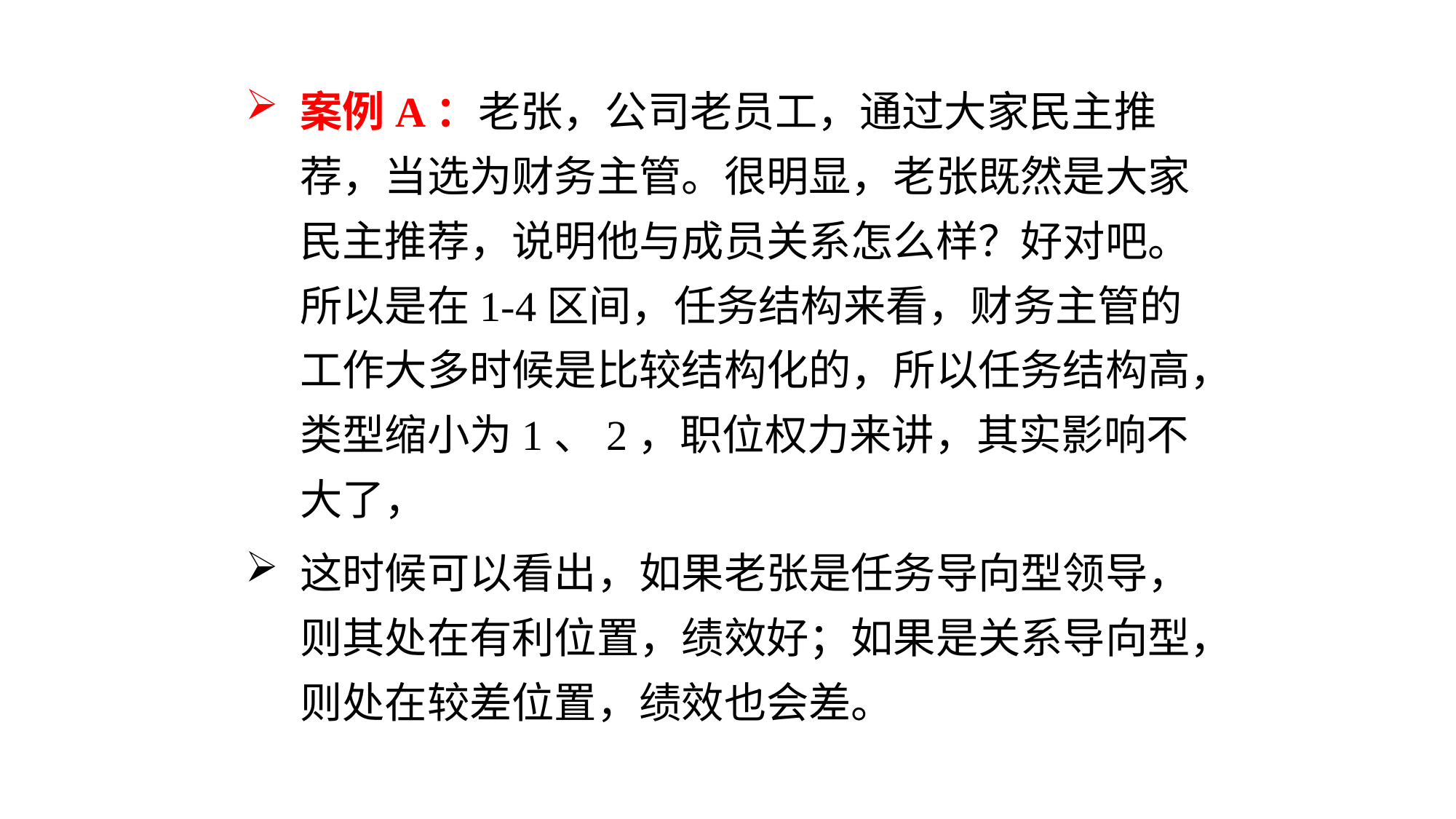

案例A：老张，公司老员工，通过大家民主推荐，当选为财务主管。很明显，老张既然是大家民主推荐，说明他与成员关系怎么样？好对吧。所以是在1-4区间，任务结构来看，财务主管的工作大多时候是比较结构化的，所以任务结构高，类型缩小为1、2，职位权力来讲，其实影响不大了，
这时候可以看出，如果老张是任务导向型领导，则其处在有利位置，绩效好；如果是关系导向型，则处在较差位置，绩效也会差。